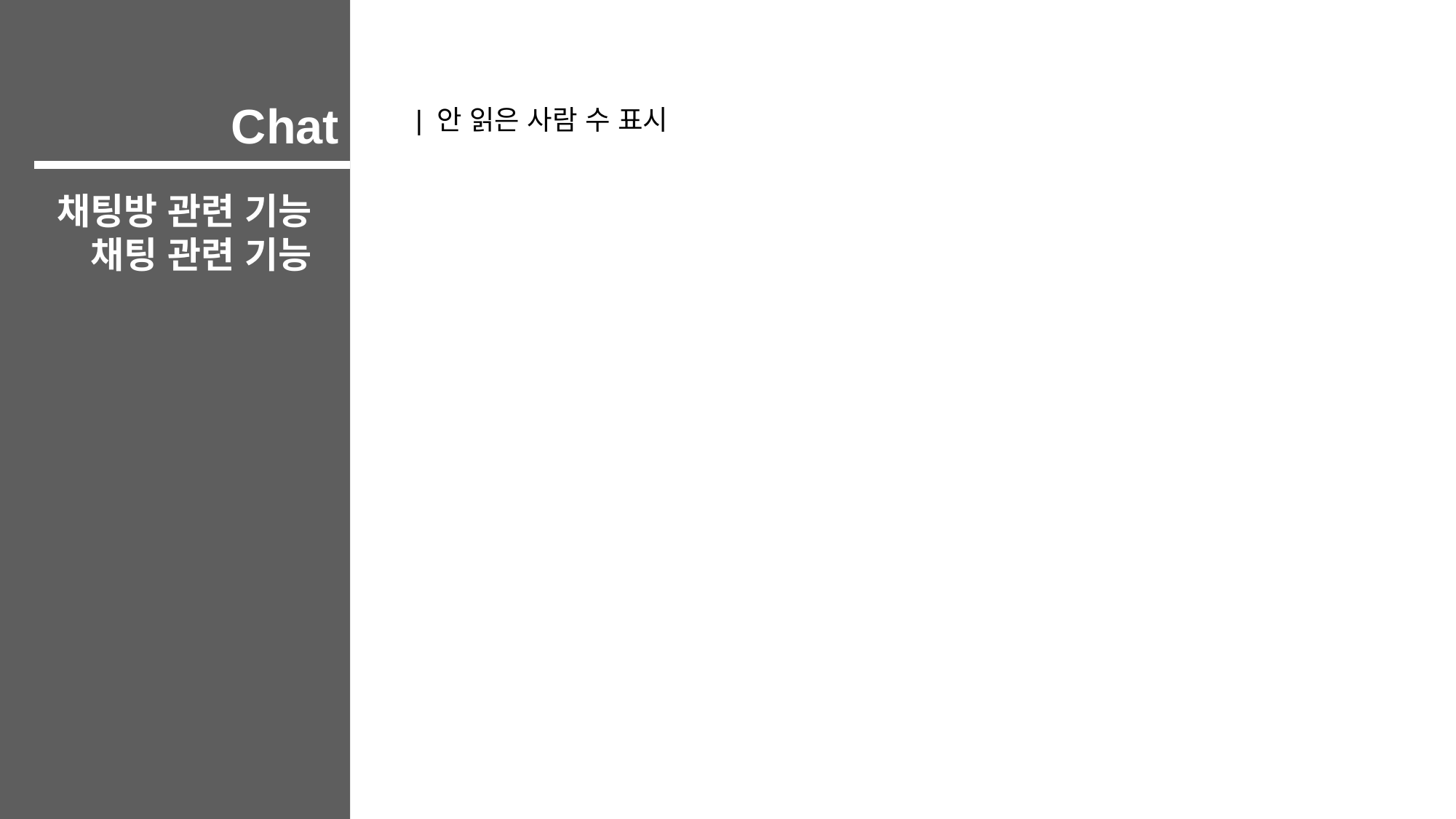

Chat
| 안 읽은 사람 수 표시

채팅방 관련 기능
채팅 관련 기능